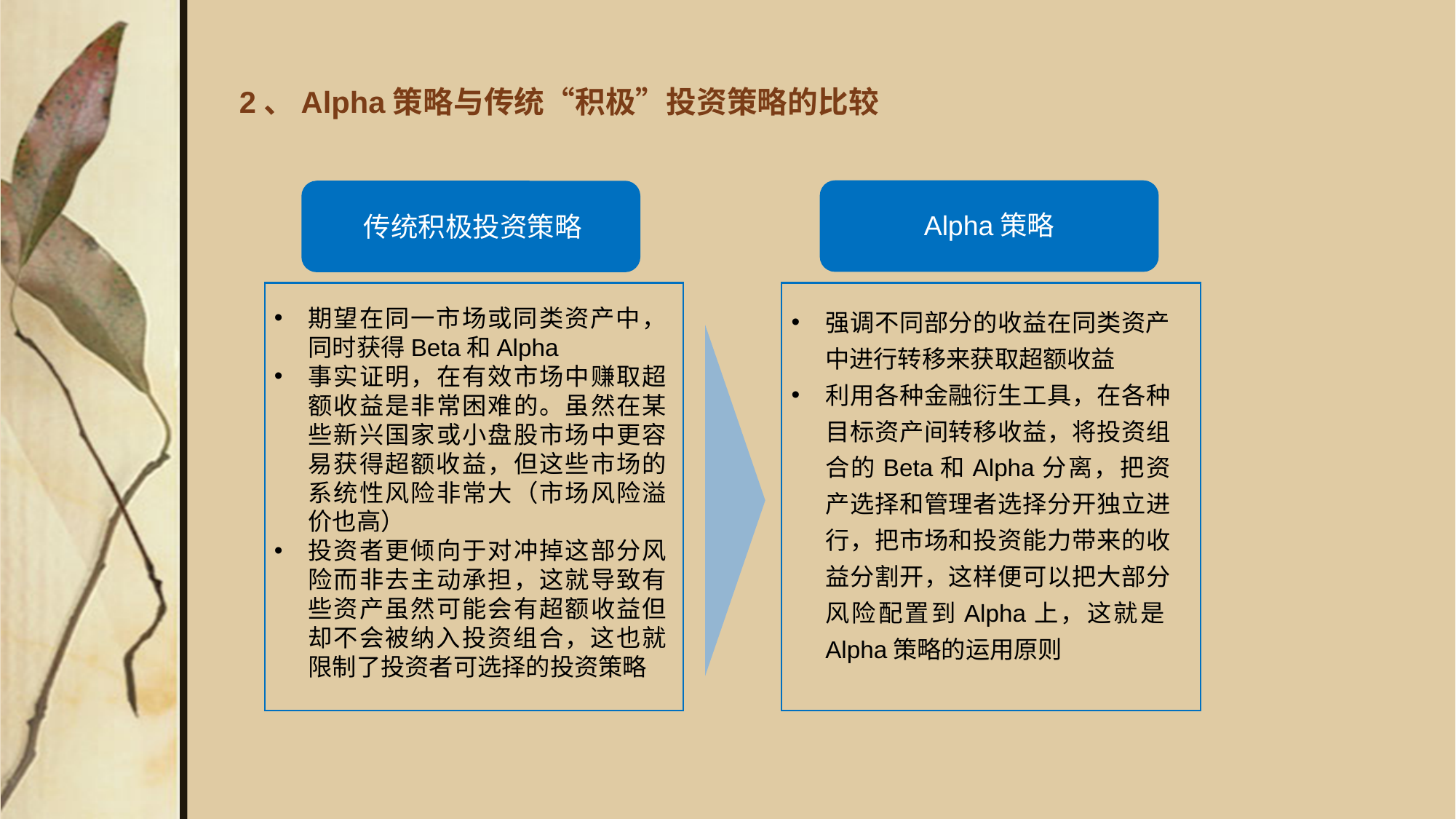

# 2、Alpha策略与传统“积极”投资策略的比较

Alpha策略
传统积极投资策略

强调不同部分的收益在同类资产中进行转移来获取超额收益
利用各种金融衍生工具，在各种目标资产间转移收益，将投资组合的Beta和Alpha分离，把资产选择和管理者选择分开独立进行，把市场和投资能力带来的收益分割开，这样便可以把大部分风险配置到Alpha上，这就是Alpha策略的运用原则
期望在同一市场或同类资产中，同时获得Beta和Alpha
事实证明，在有效市场中赚取超额收益是非常困难的。虽然在某些新兴国家或小盘股市场中更容易获得超额收益，但这些市场的系统性风险非常大（市场风险溢价也高）
投资者更倾向于对冲掉这部分风险而非去主动承担，这就导致有些资产虽然可能会有超额收益但却不会被纳入投资组合，这也就限制了投资者可选择的投资策略